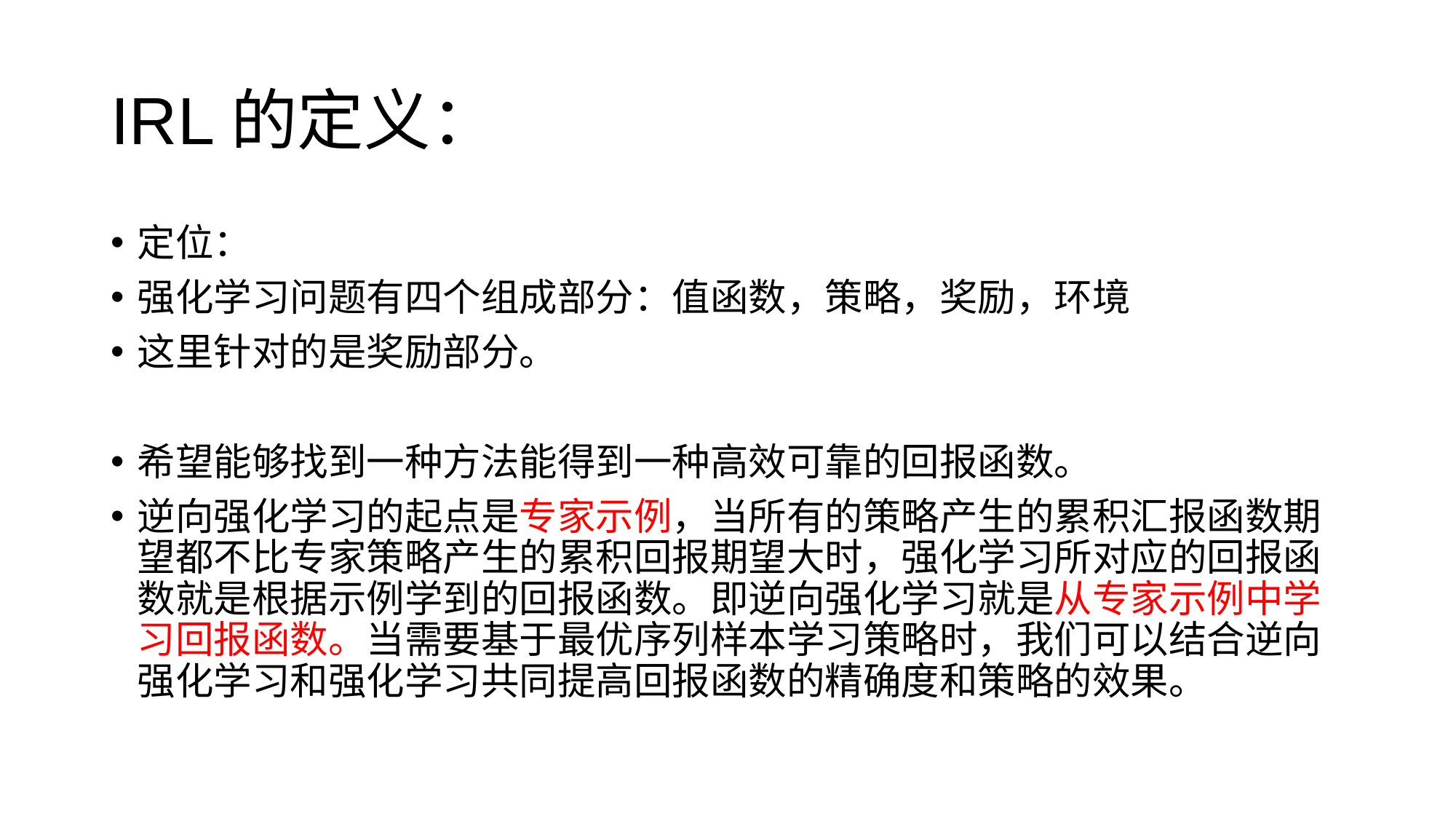

# IRL的定义：
定位：
强化学习问题有四个组成部分：值函数，策略，奖励，环境
这里针对的是奖励部分。

希望能够找到一种方法能得到一种高效可靠的回报函数。
逆向强化学习的起点是专家示例，当所有的策略产生的累积汇报函数期望都不比专家策略产生的累积回报期望大时，强化学习所对应的回报函数就是根据示例学到的回报函数。即逆向强化学习就是从专家示例中学习回报函数。当需要基于最优序列样本学习策略时，我们可以结合逆向强化学习和强化学习共同提高回报函数的精确度和策略的效果。